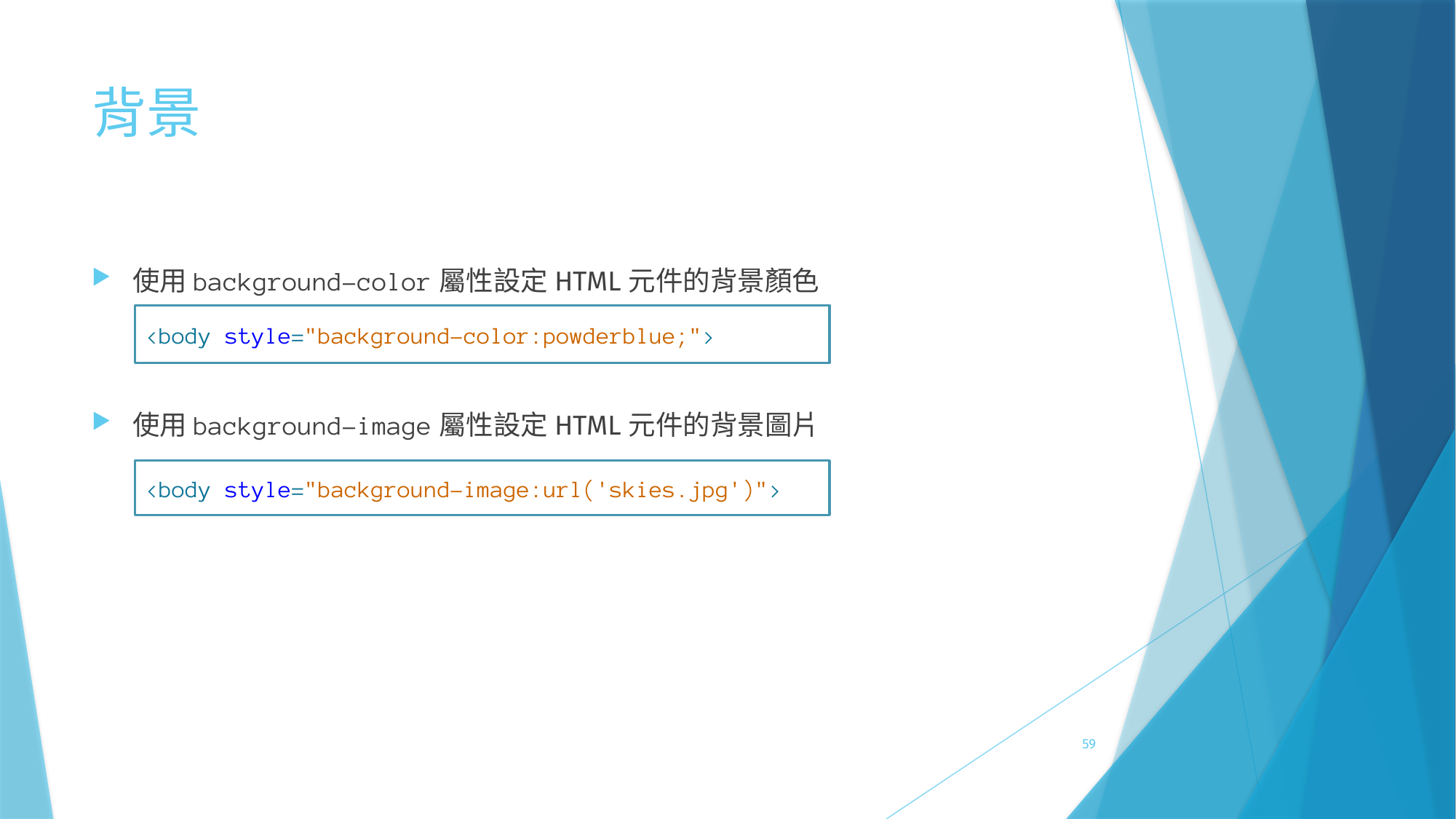

# 背景
使用background-color屬性設定HTML元件的背景顏色

使用background-image屬性設定HTML元件的背景圖片

<body style="background-color:powderblue;">
<body style="background-image:url('skies.jpg')">
59